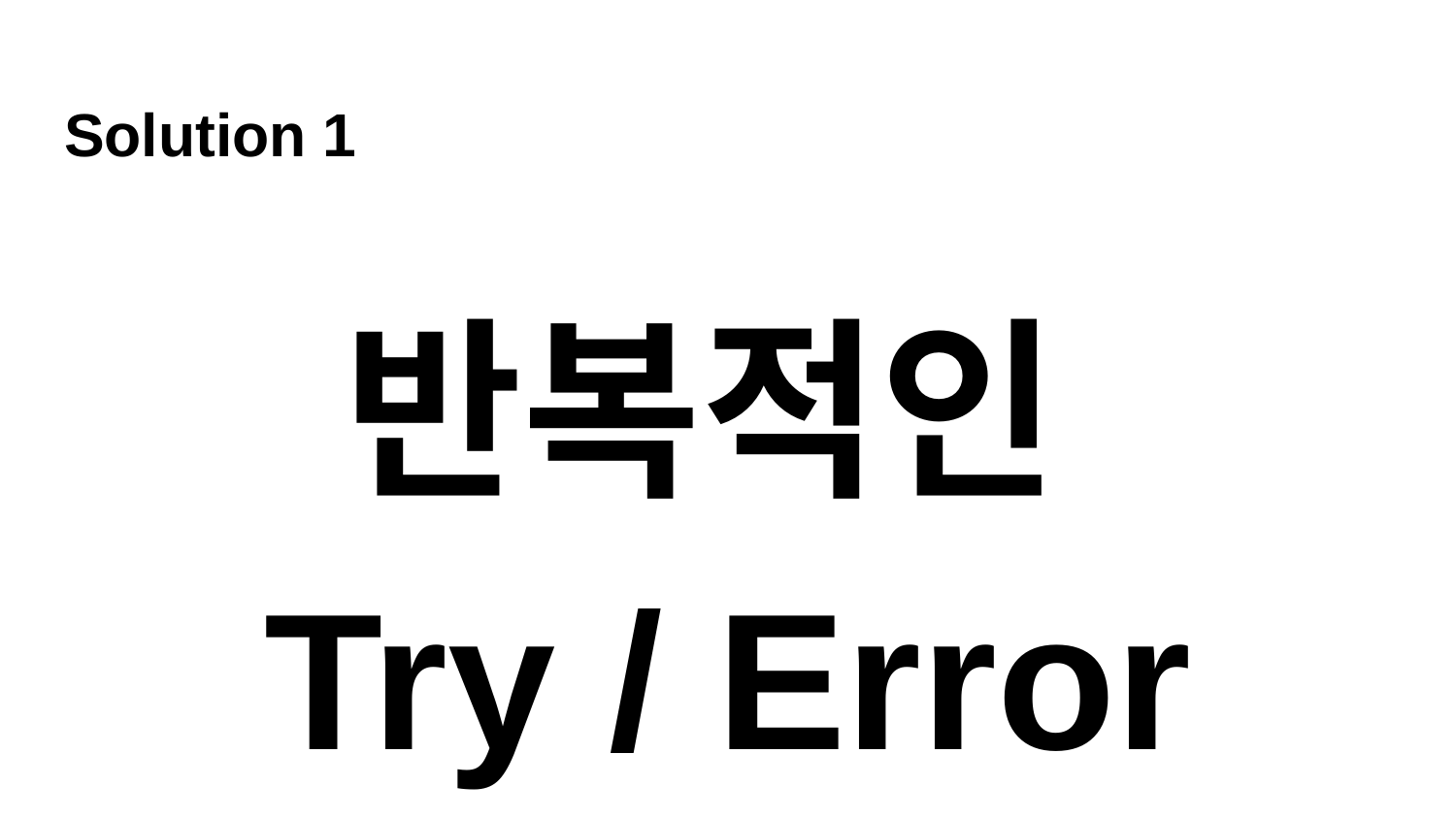

# Solution 1

반복적인
Try / Error